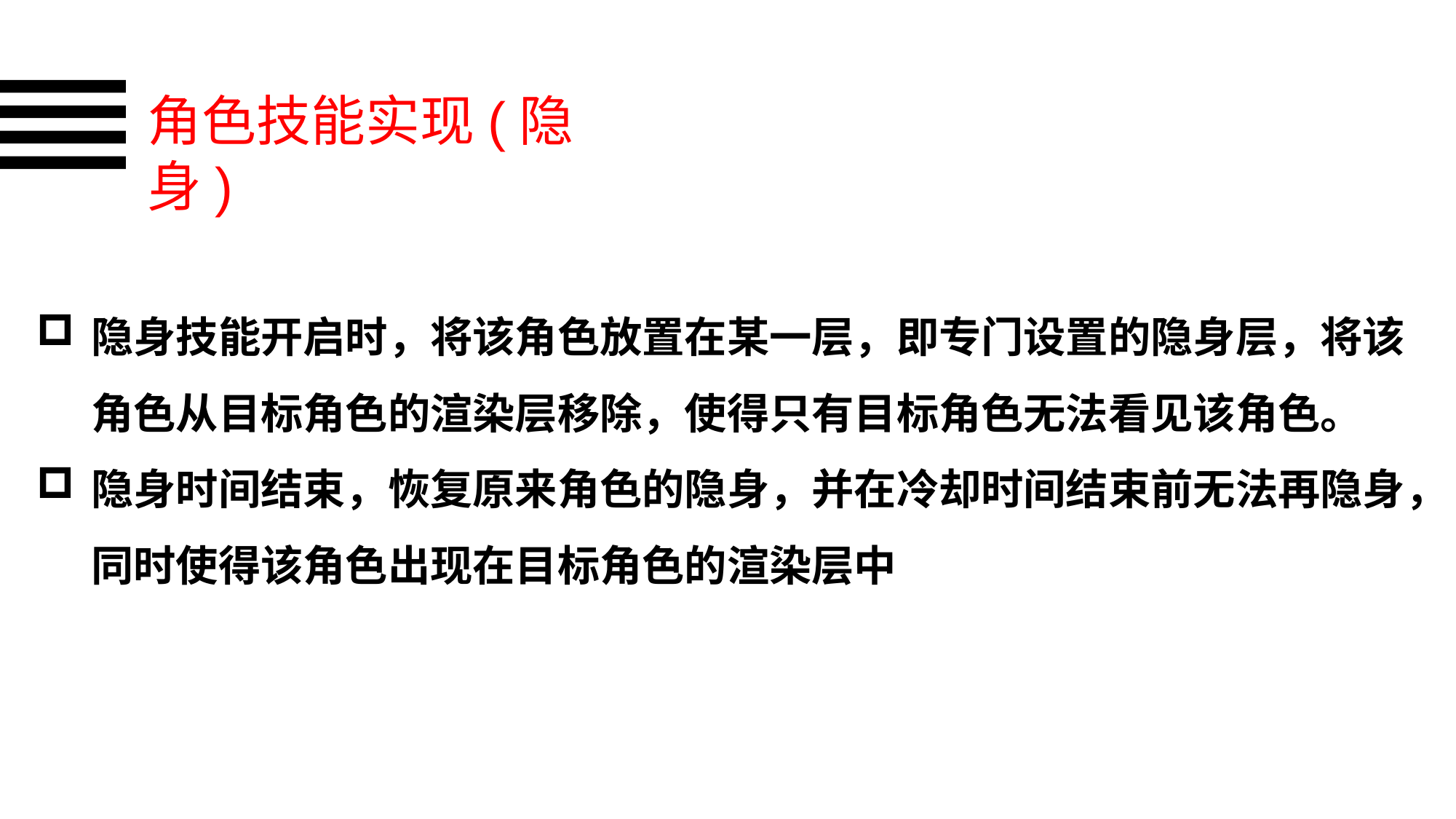

角色技能实现(隐身)

隐身技能开启时，将该角色放置在某一层，即专门设置的隐身层，将该角色从目标角色的渲染层移除，使得只有目标角色无法看见该角色。
隐身时间结束，恢复原来角色的隐身，并在冷却时间结束前无法再隐身，同时使得该角色出现在目标角色的渲染层中